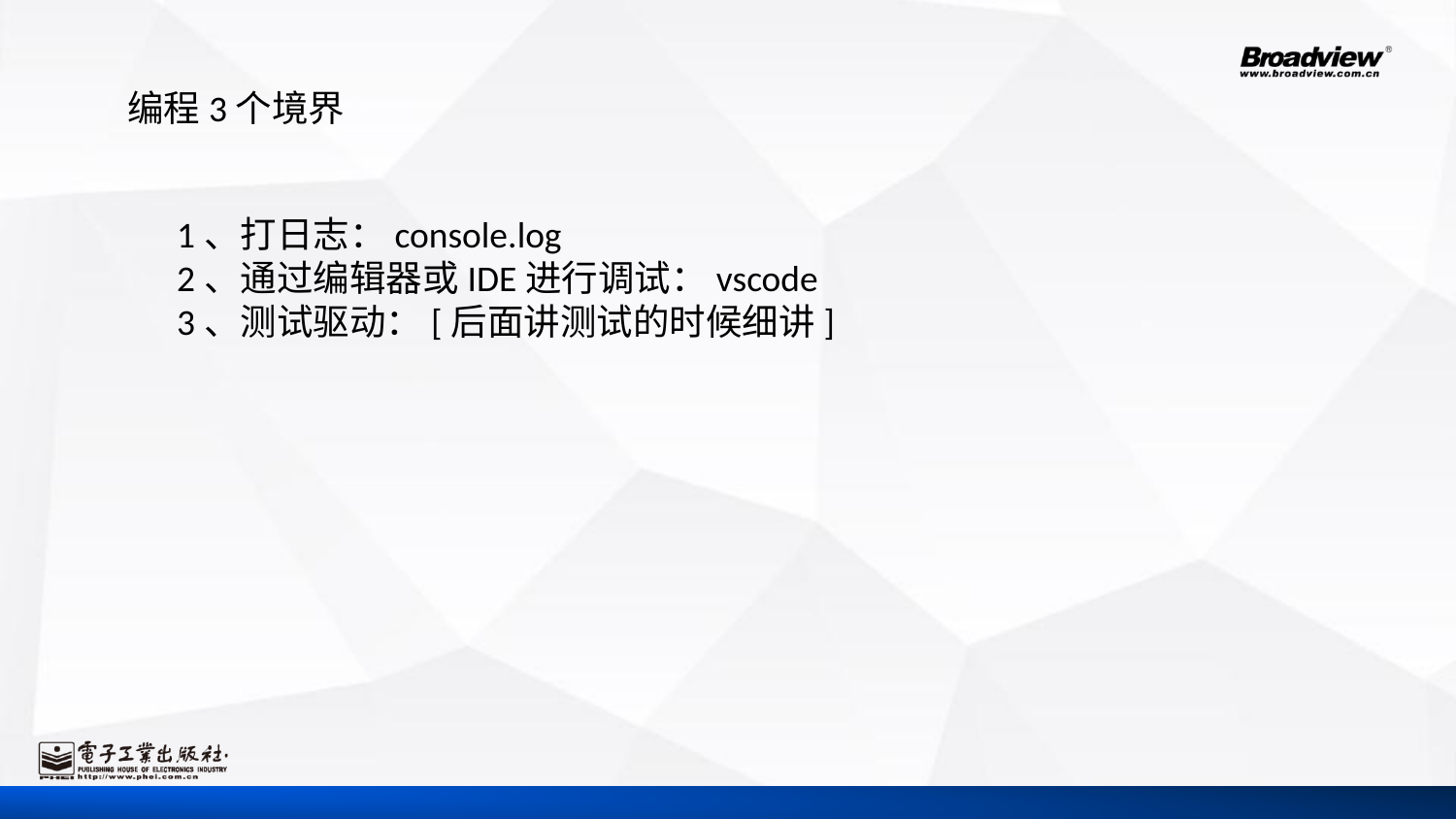

编程3个境界
1、打日志：console.log
2、通过编辑器或IDE进行调试：vscode
3、测试驱动：[后面讲测试的时候细讲]